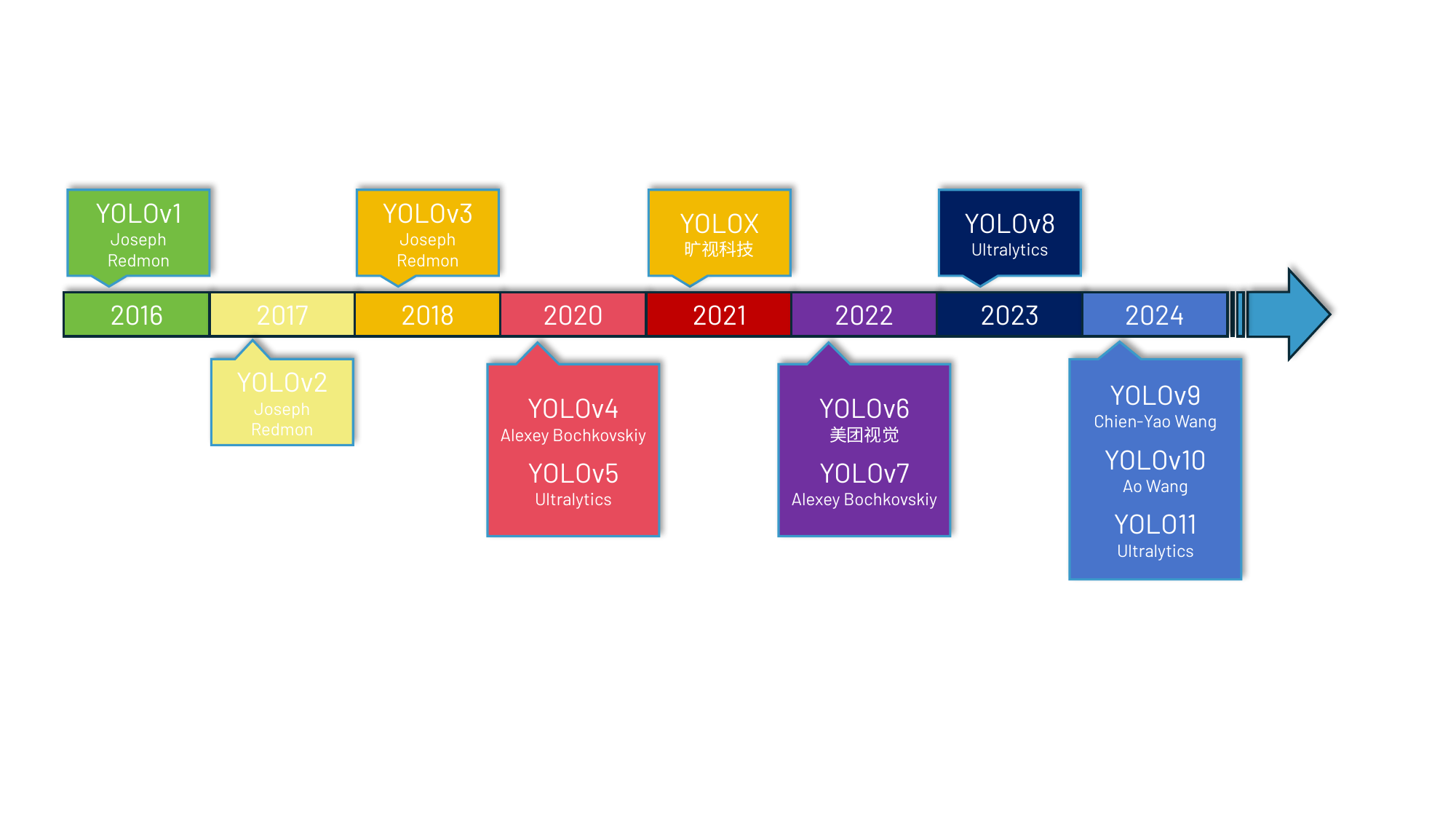

YOLOv1
Joseph Redmon
YOLOv3
Joseph Redmon
YOLOX
旷视科技
YOLOv8
Ultralytics

2016
2017
2018
2020
2021
2022
2023
2024

YOLOv2
Joseph Redmon
YOLOv9
Chien-Yao Wang

YOLOv10
Ao Wang

YOLO11
Ultralytics
YOLOv4
Alexey Bochkovskiy

YOLOv5
Ultralytics
YOLOv6
美团视觉

YOLOv7
Alexey Bochkovskiy